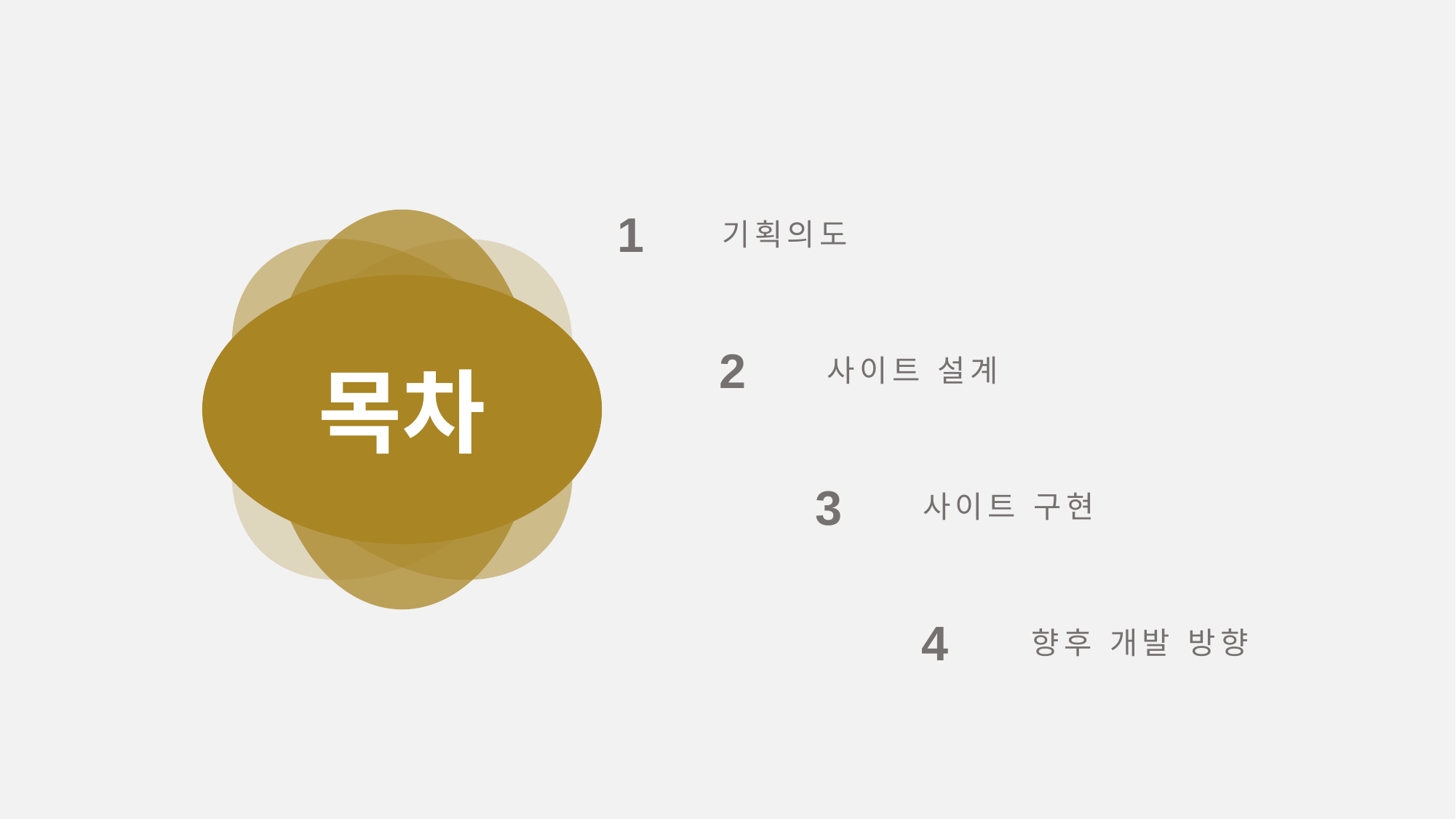

1
기획의도
목차

2
사이트 설계
3
사이트 구현
4
향후 개발 방향